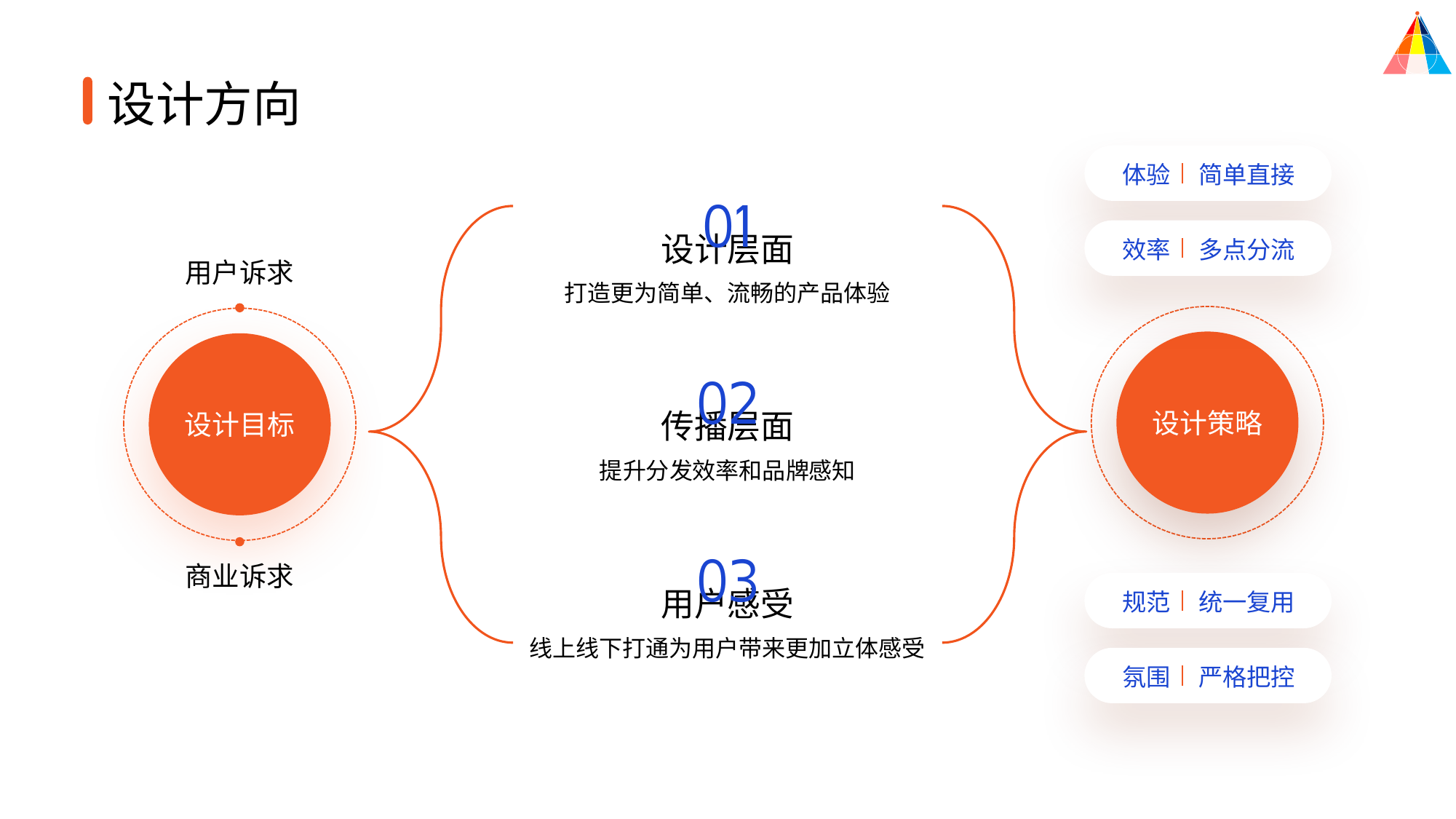

设计方向

体验
简单直接
01

设计层面
效率
多点分流
用户诉求
打造更为简单、流畅的产品体验

02
传播层面
设计策略
设计目标
提升分发效率和品牌感知
03

商业诉求

用户感受
规范
统一复用
线上线下打通为用户带来更加立体感受

氛围
严格把控